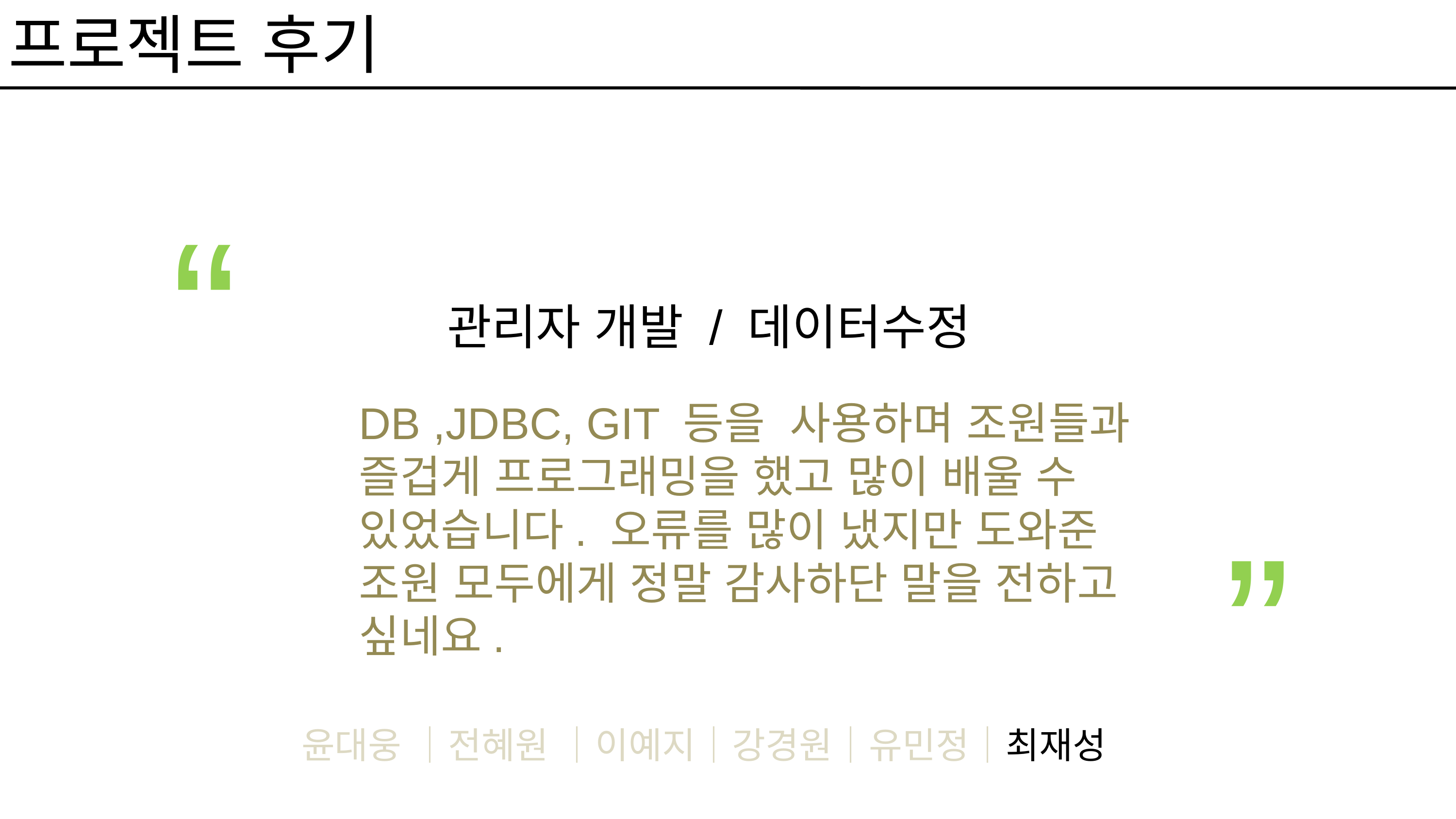

프로젝트 후기
“
관리자 개발 / 데이터수정
DB ,JDBC, GIT 등을  사용하며 조원들과 즐겁게 프로그래밍을 했고 많이 배울 수 있었습니다. 오류를 많이 냈지만 도와준 조원 모두에게 정말 감사하단 말을 전하고 싶네요.
“
윤대웅 ｜전혜원 ｜이예지｜강경원｜유민정｜최재성